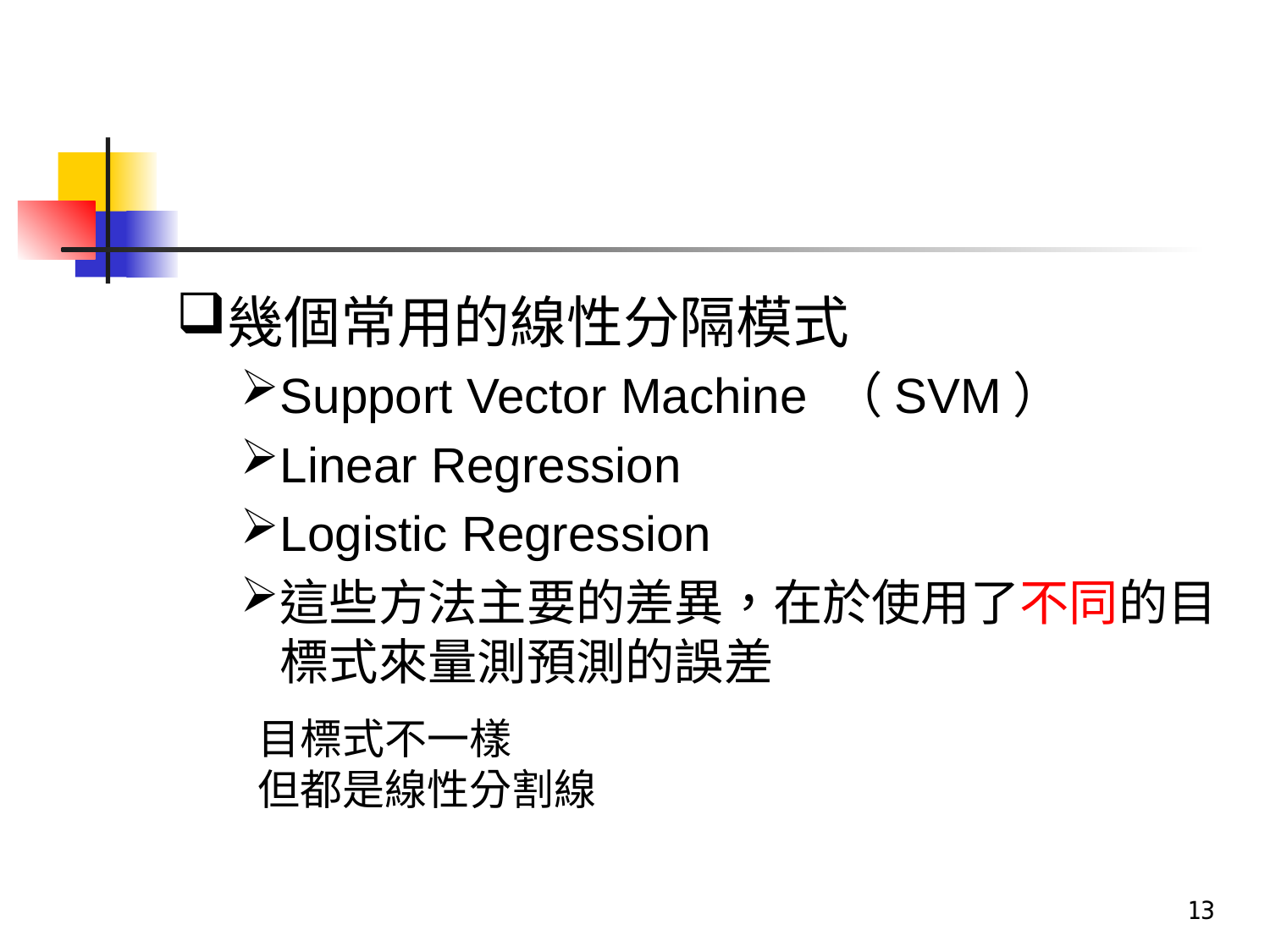

#
幾個常用的線性分隔模式
Support Vector Machine （SVM）
Linear Regression
Logistic Regression
這些方法主要的差異，在於使用了不同的目標式來量測預測的誤差
目標式不一樣
但都是線性分割線
13